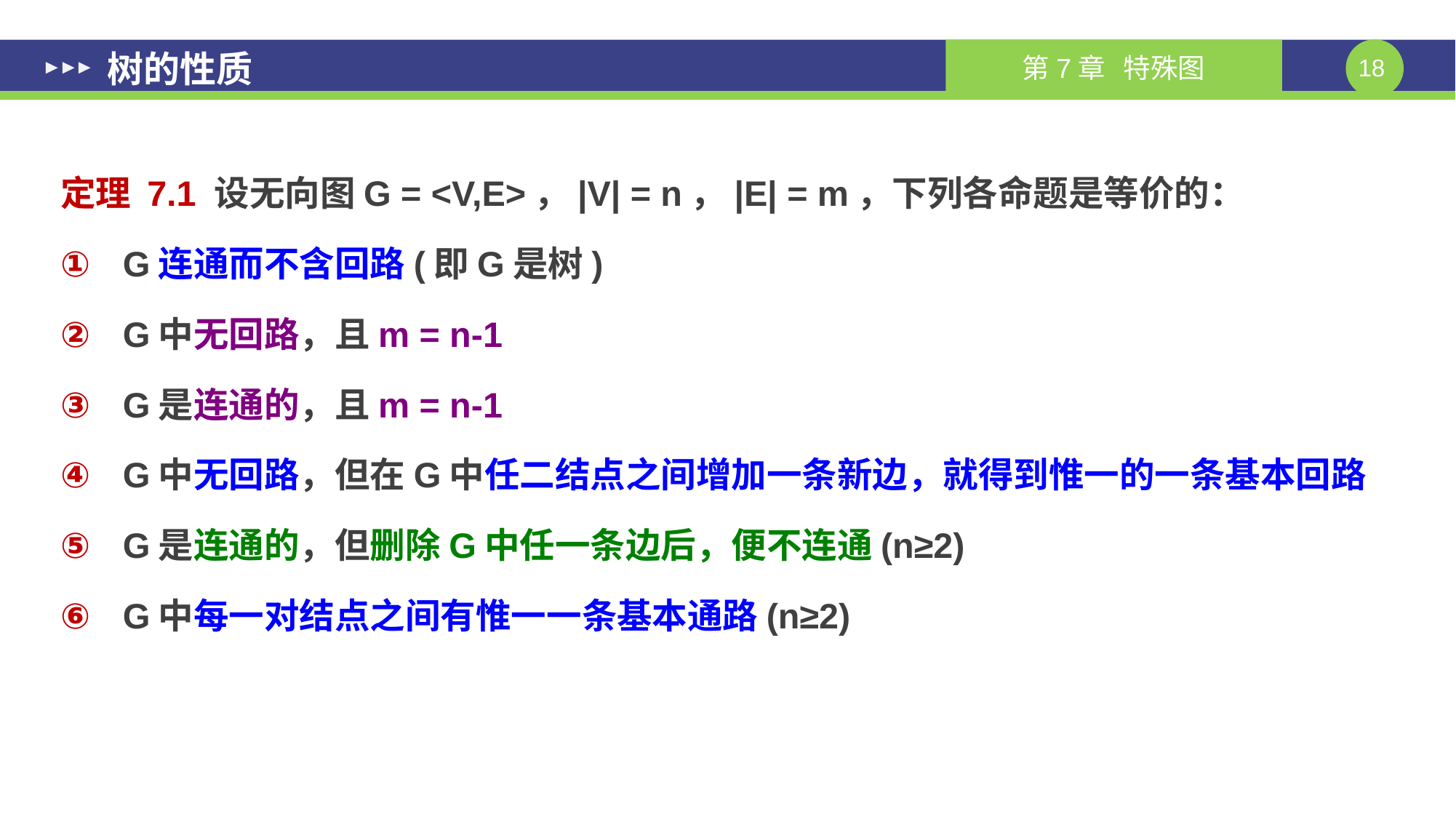

# 树的性质
定理 7.1 设无向图G = <V,E>，|V| = n，|E| = m，下列各命题是等价的：
G连通而不含回路(即G是树)
G中无回路，且m = n-1
G是连通的，且m = n-1
G中无回路，但在G中任二结点之间增加一条新边，就得到惟一的一条基本回路
G是连通的，但删除G中任一条边后，便不连通(n≥2)
G中每一对结点之间有惟一一条基本通路(n≥2)